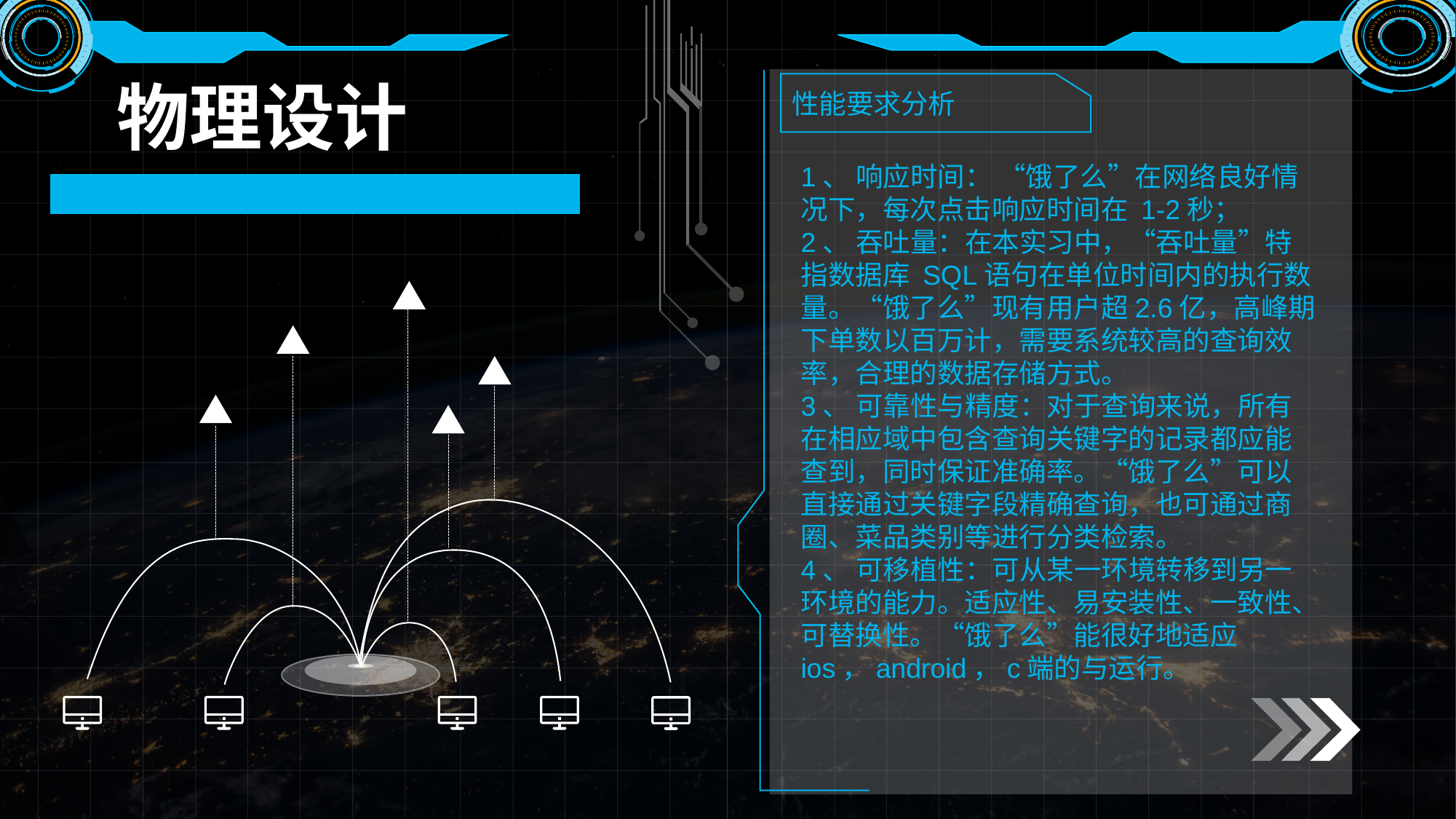

物理设计

性能要求分析
1、 响应时间： “饿了么”在网络良好情况下，每次点击响应时间在 1-2秒；
2、 吞吐量：在本实习中，“吞吐量”特指数据库 SQL语句在单位时间内的执行数量。“饿了么”现有用户超2.6亿，高峰期下单数以百万计，需要系统较高的查询效率，合理的数据存储方式。
3、 可靠性与精度：对于查询来说，所有在相应域中包含查询关键字的记录都应能查到，同时保证准确率。“饿了么”可以直接通过关键字段精确查询，也可通过商圈、菜品类别等进行分类检索。
4、 可移植性：可从某一环境转移到另一环境的能力。适应性、易安装性、一致性、可替换性。“饿了么”能很好地适应 ios，android，c端的与运行。